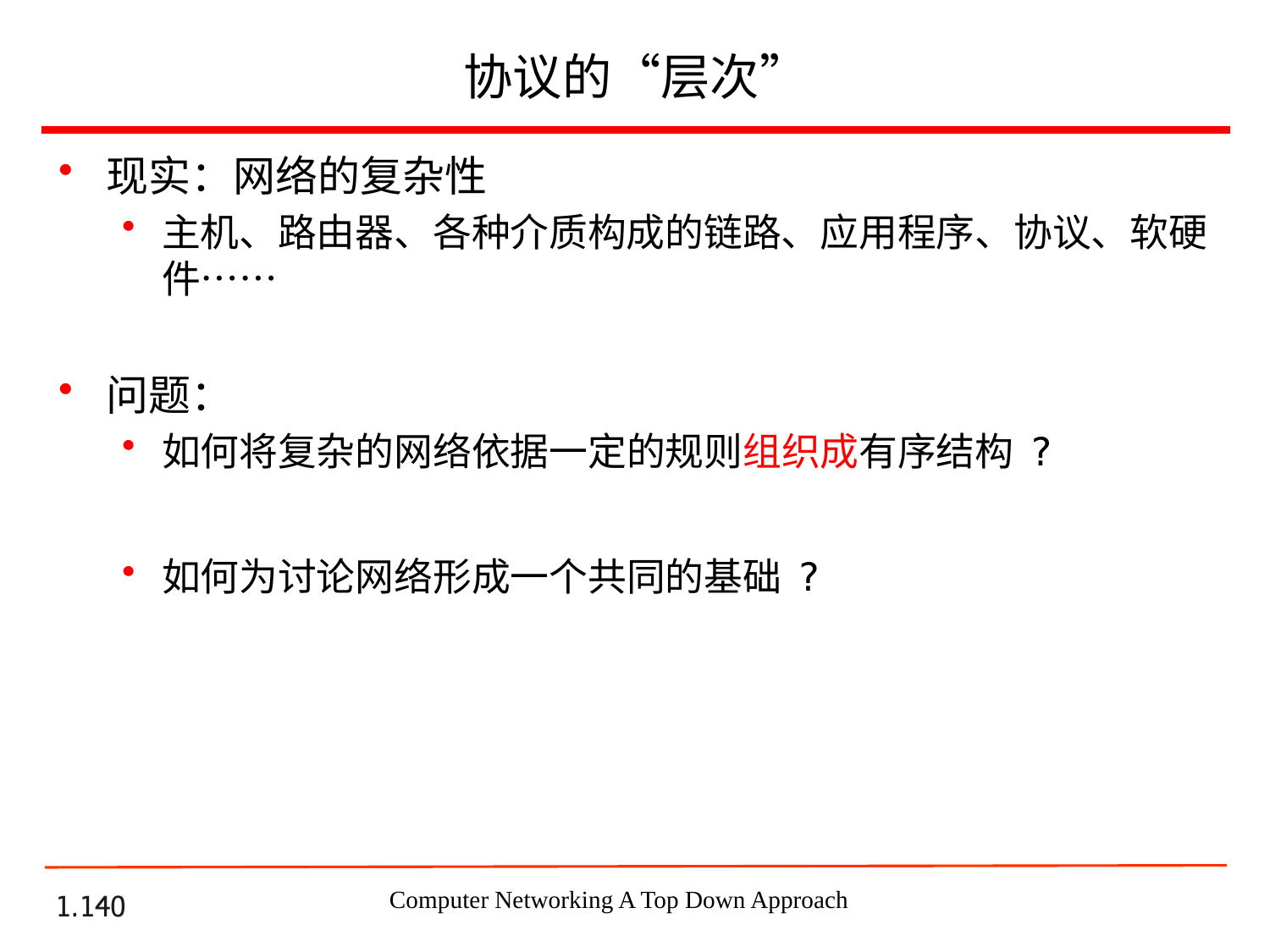

# 协议的“层次”
现实：网络的复杂性
主机、路由器、各种介质构成的链路、应用程序、协议、软硬件……

问题：
如何将复杂的网络依据一定的规则组织成有序结构 ?

如何为讨论网络形成一个共同的基础 ?